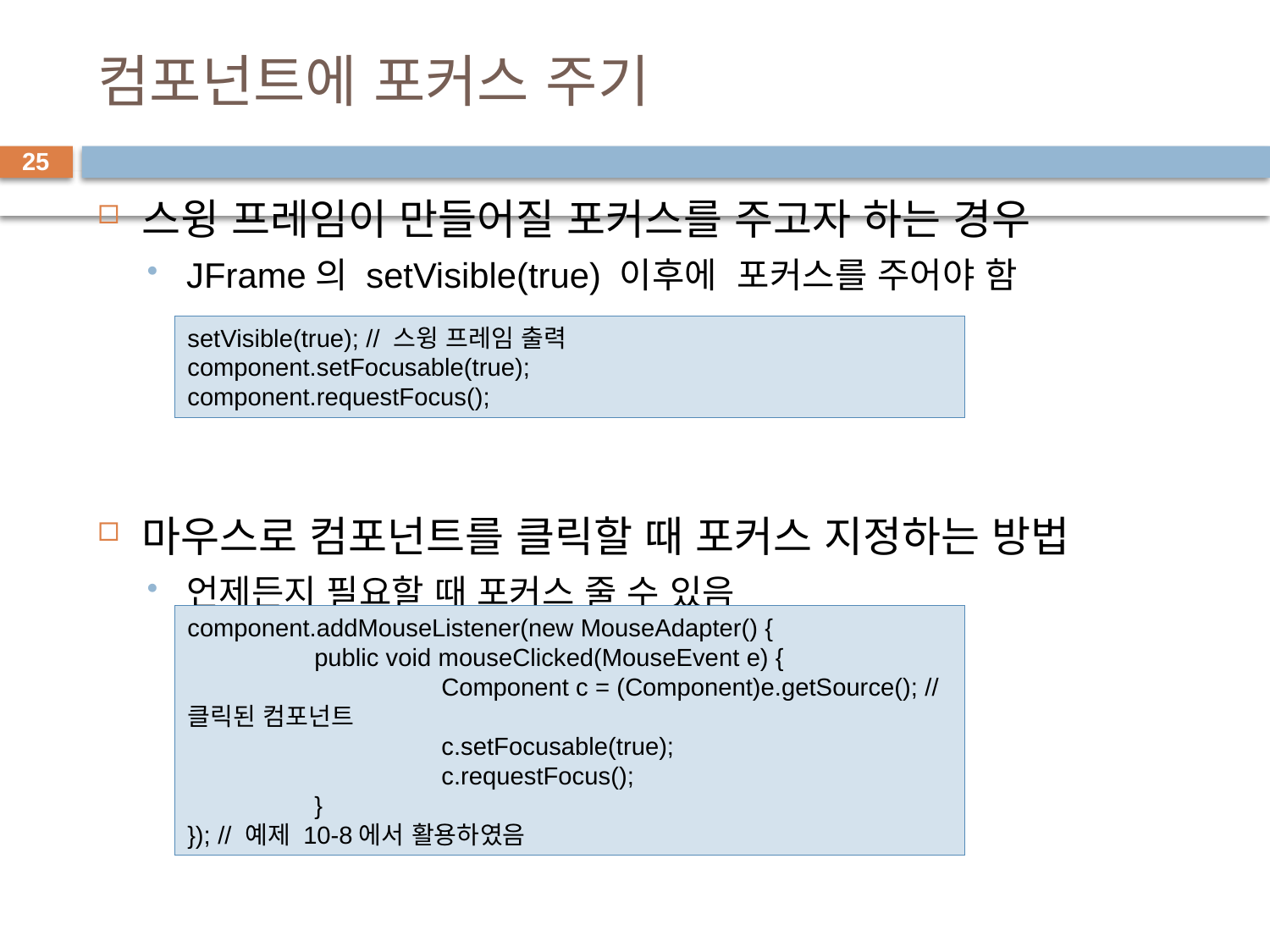

# 컴포넌트에 포커스 주기
25
스윙 프레임이 만들어질 포커스를 주고자 하는 경우
JFrame의 setVisible(true) 이후에  포커스를 주어야 함

마우스로 컴포넌트를 클릭할 때 포커스 지정하는 방법
언제든지 필요할 때 포커스 줄 수 있음
setVisible(true); // 스윙 프레임 출력
component.setFocusable(true);
component.requestFocus();
component.addMouseListener(new MouseAdapter() {
	public void mouseClicked(MouseEvent e) {
		Component c = (Component)e.getSource(); // 클릭된 컴포넌트
		c.setFocusable(true);
		c.requestFocus();
	}
}); // 예제 10-8에서 활용하였음